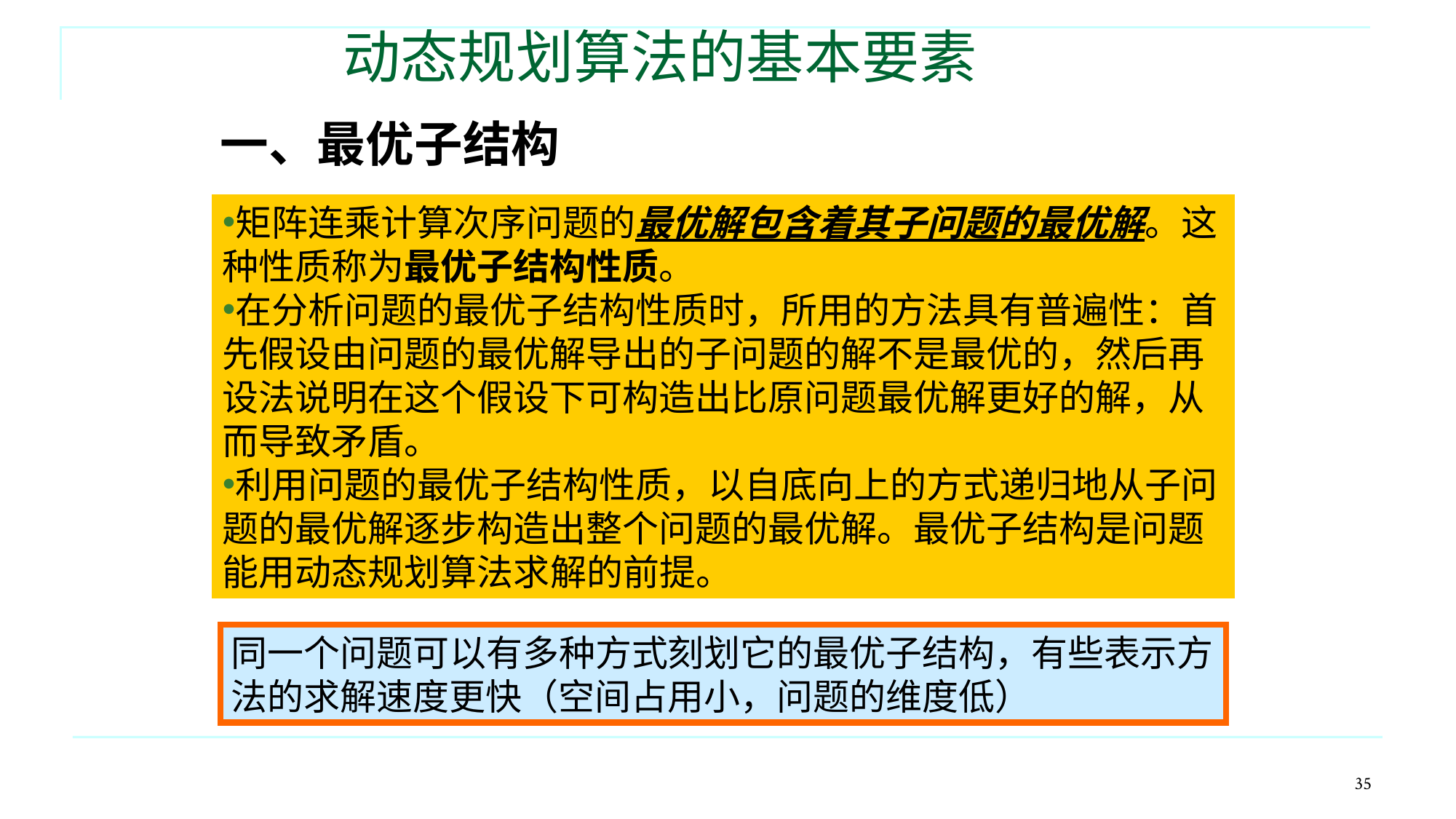

动态规划算法的基本要素
一、最优子结构
矩阵连乘计算次序问题的最优解包含着其子问题的最优解。这种性质称为最优子结构性质。
在分析问题的最优子结构性质时，所用的方法具有普遍性：首先假设由问题的最优解导出的子问题的解不是最优的，然后再设法说明在这个假设下可构造出比原问题最优解更好的解，从而导致矛盾。
利用问题的最优子结构性质，以自底向上的方式递归地从子问题的最优解逐步构造出整个问题的最优解。最优子结构是问题能用动态规划算法求解的前提。
同一个问题可以有多种方式刻划它的最优子结构，有些表示方法的求解速度更快（空间占用小，问题的维度低）
35